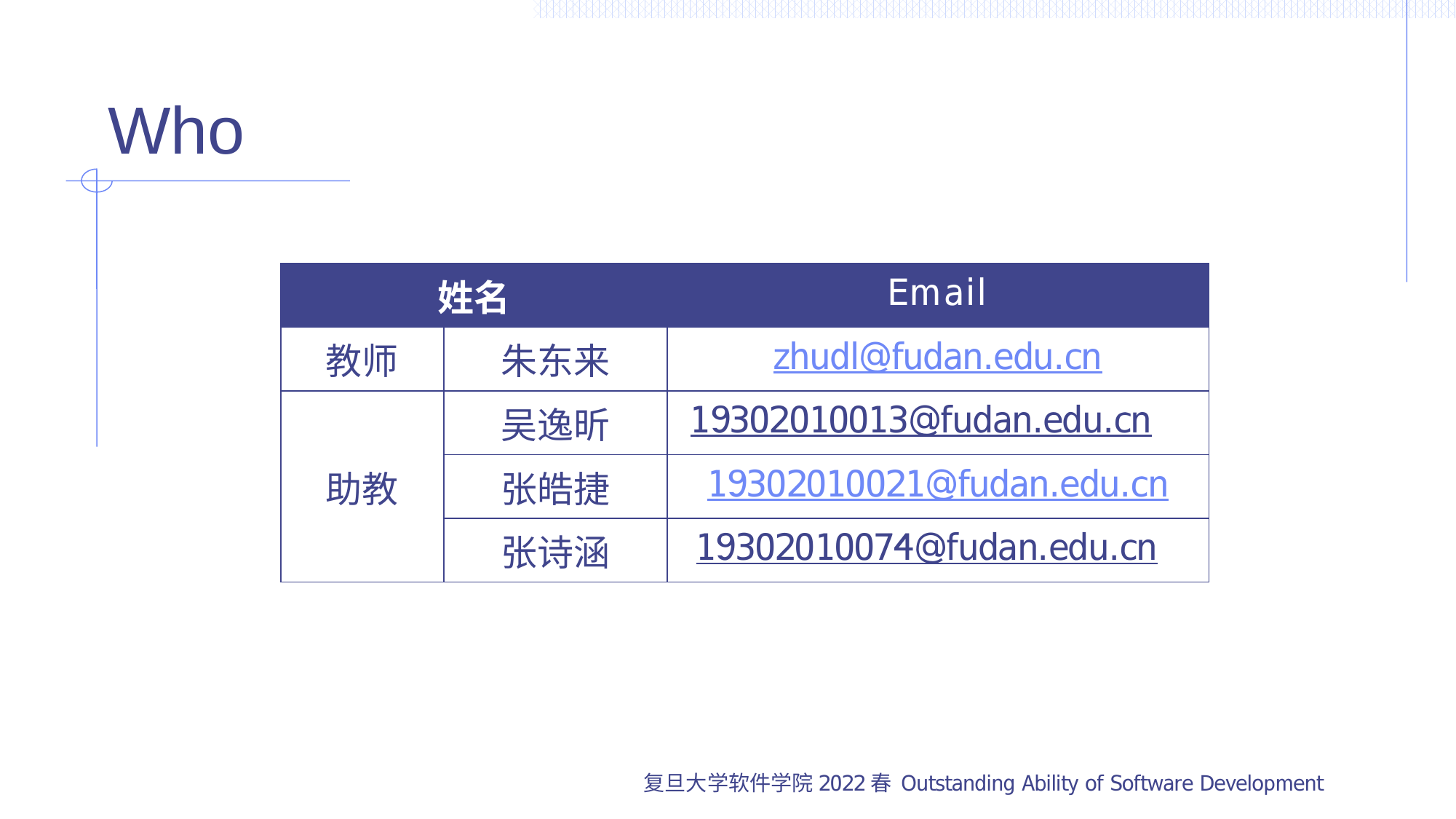

# Who
| 姓名 |  | Email |
| --- | --- | --- |
| 教师 | 朱东来 | zhudl@fudan.edu.cn |
| 助教 | 吴逸昕 | 19302010013@fudan.edu.cn |
|  | 张皓捷 | 19302010021@fudan.edu.cn |
|  | 张诗涵 | 19302010074@fudan.edu.cn |